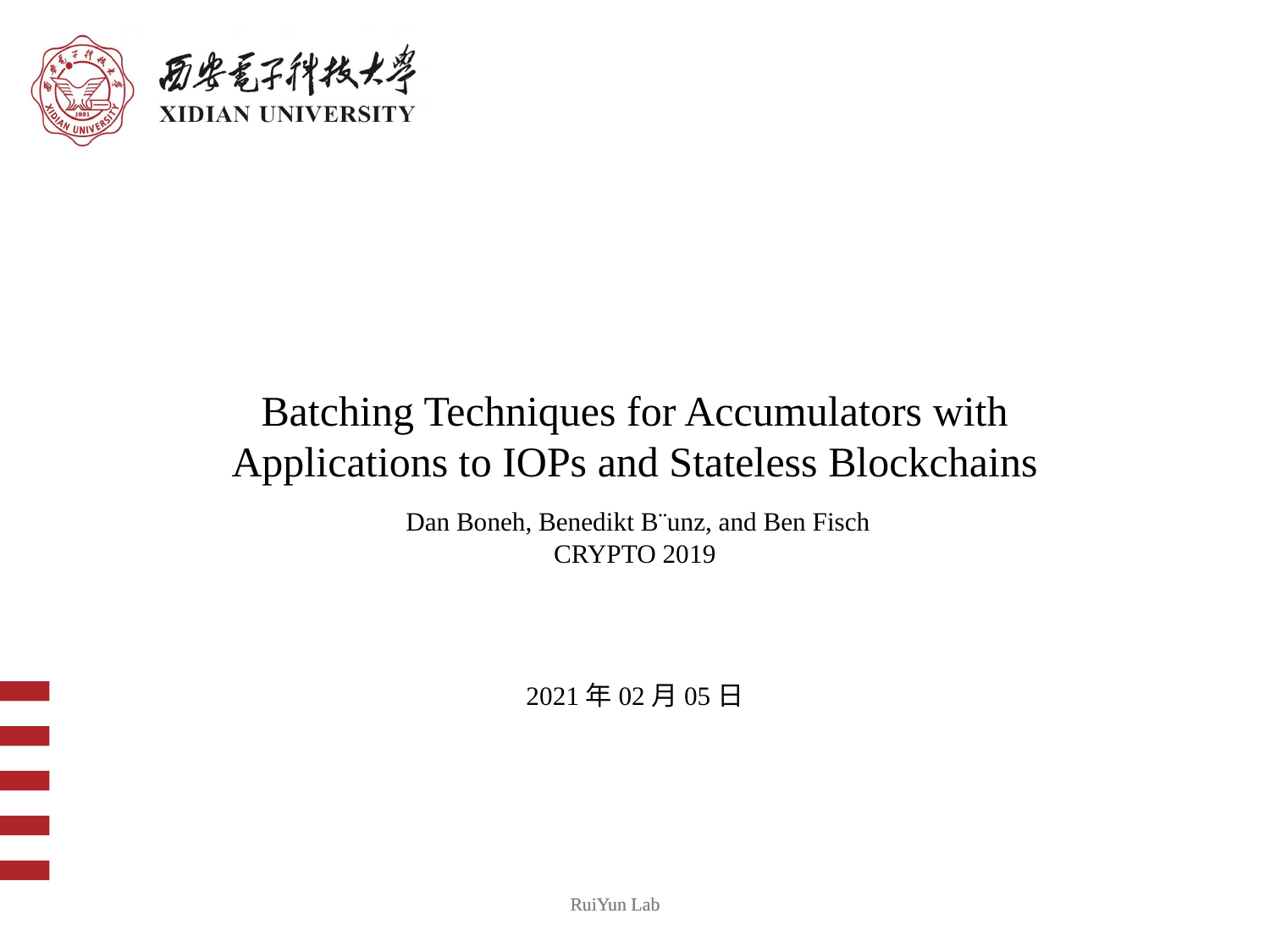

Batching Techniques for Accumulators with Applications to IOPs and Stateless Blockchains

 Dan Boneh, Benedikt B¨unz, and Ben Fisch
CRYPTO 2019
2021年02月05日